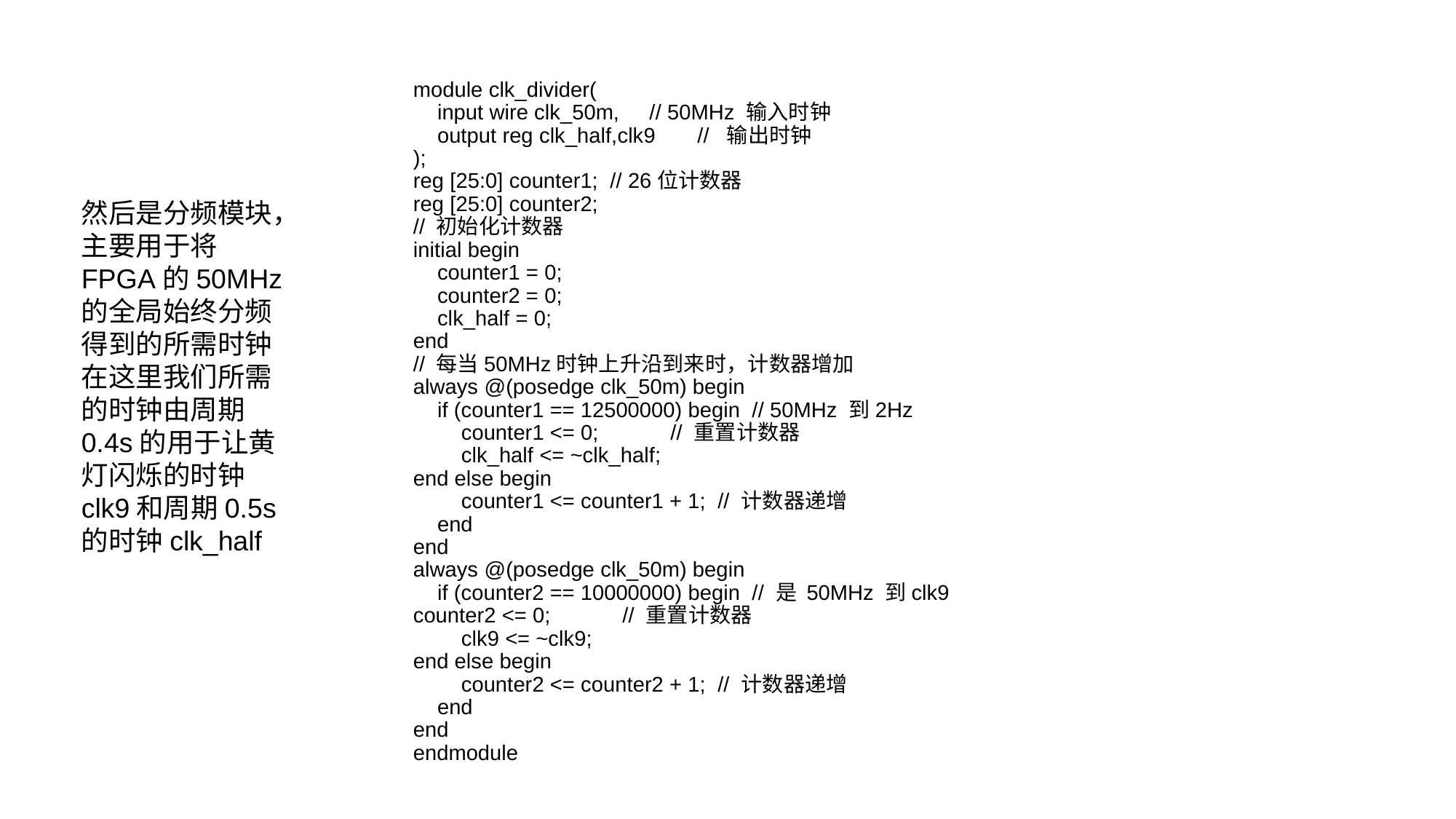

module clk_divider(
    input wire clk_50m,     // 50MHz 输入时钟
    output reg clk_half,clk9       //  输出时钟
);
reg [25:0] counter1;  // 26位计数器
reg [25:0] counter2;
// 初始化计数器
initial begin
    counter1 = 0;
    counter2 = 0;
    clk_half = 0;
end
// 每当50MHz时钟上升沿到来时，计数器增加
always @(posedge clk_50m) begin
    if (counter1 == 12500000) begin  // 50MHz 到2Hz
        counter1 <= 0;            // 重置计数器
        clk_half <= ~clk_half;
end else begin
        counter1 <= counter1 + 1;  // 计数器递增
    end
end
always @(posedge clk_50m) begin
    if (counter2 == 10000000) begin  // 是 50MHz 到clk9
counter2 <= 0;            // 重置计数器
        clk9 <= ~clk9;
end else begin
        counter2 <= counter2 + 1;  // 计数器递增
    end
end
endmodule

然后是分频模块，主要用于将FPGA的50MHz的全局始终分频得到的所需时钟
在这里我们所需的时钟由周期0.4s的用于让黄灯闪烁的时钟clk9和周期0.5s的时钟clk_half